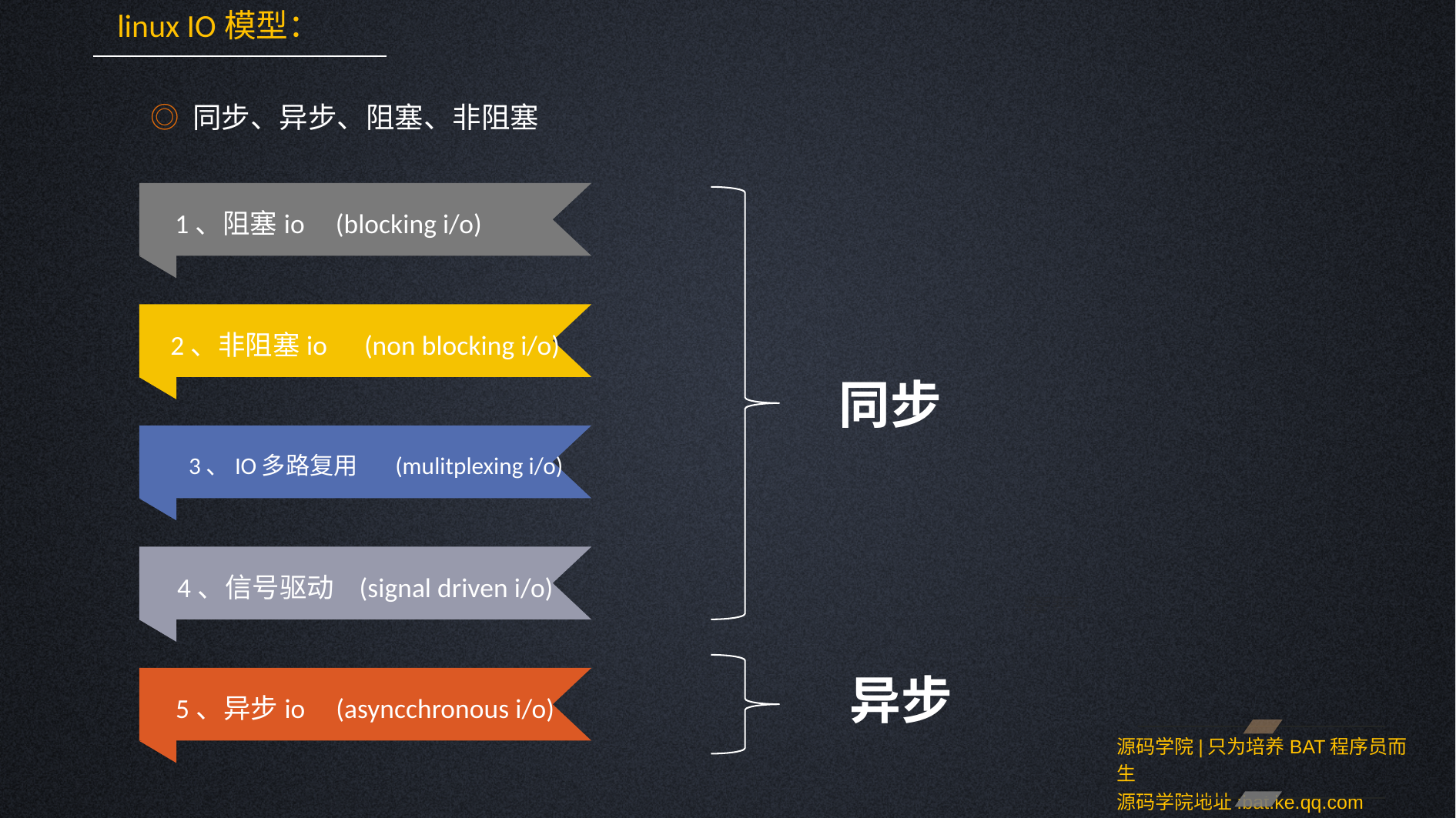

linux IO模型：
◎ 同步、异步、阻塞、非阻塞
    1、阻塞io     (blocking i/o)

2、非阻塞io      (non blocking i/o)

同步
    3、IO多路复用      (mulitplexing i/o)

4、信号驱动   (signal driven i/o)

异步
5、异步io     (asyncchronous i/o)

源码学院|只为培养BAT程序员而生
源码学院地址:bat.ke.qq.com